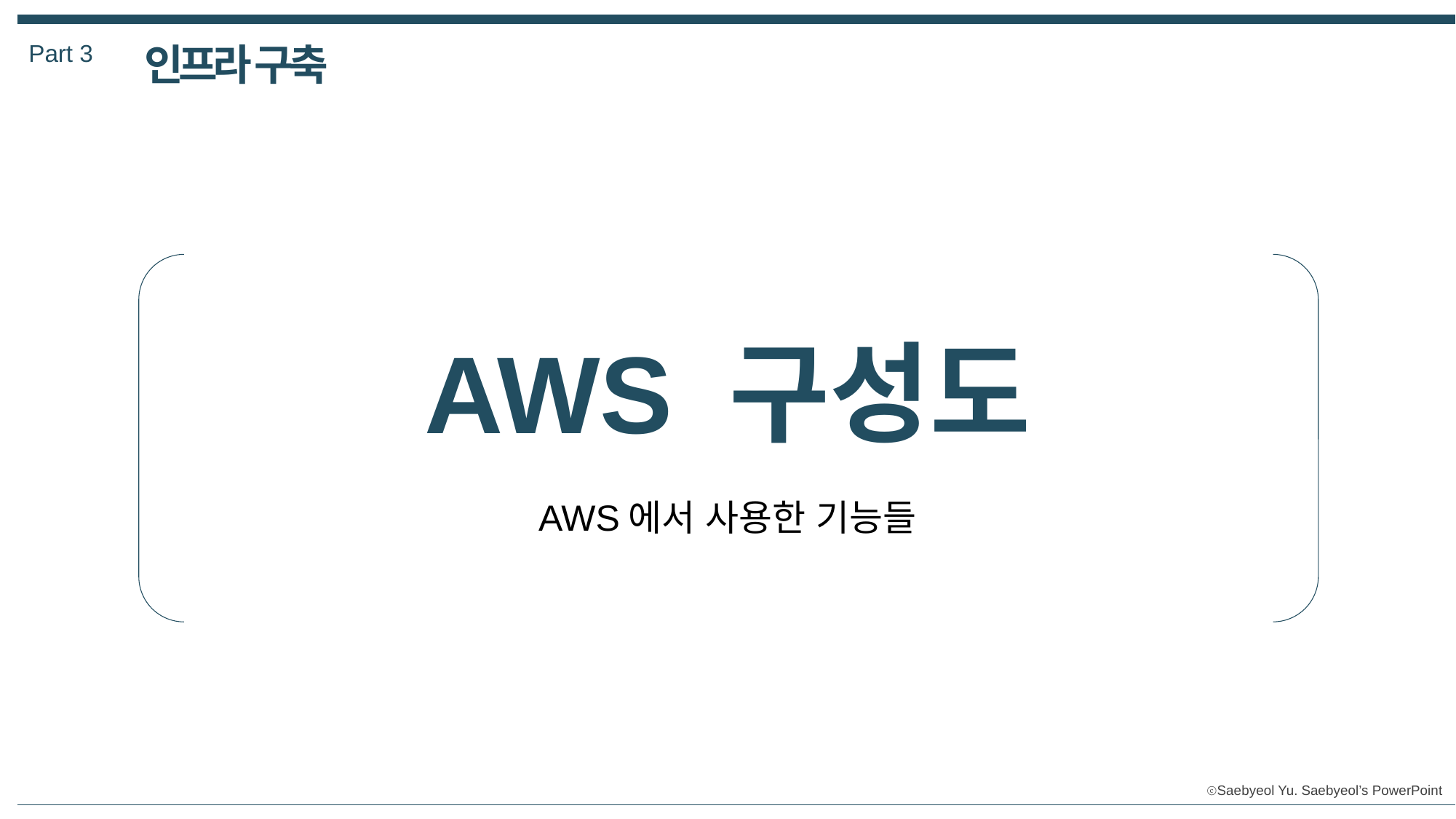

Part 3
인프라 구축

AWS 구성도
AWS에서 사용한 기능들